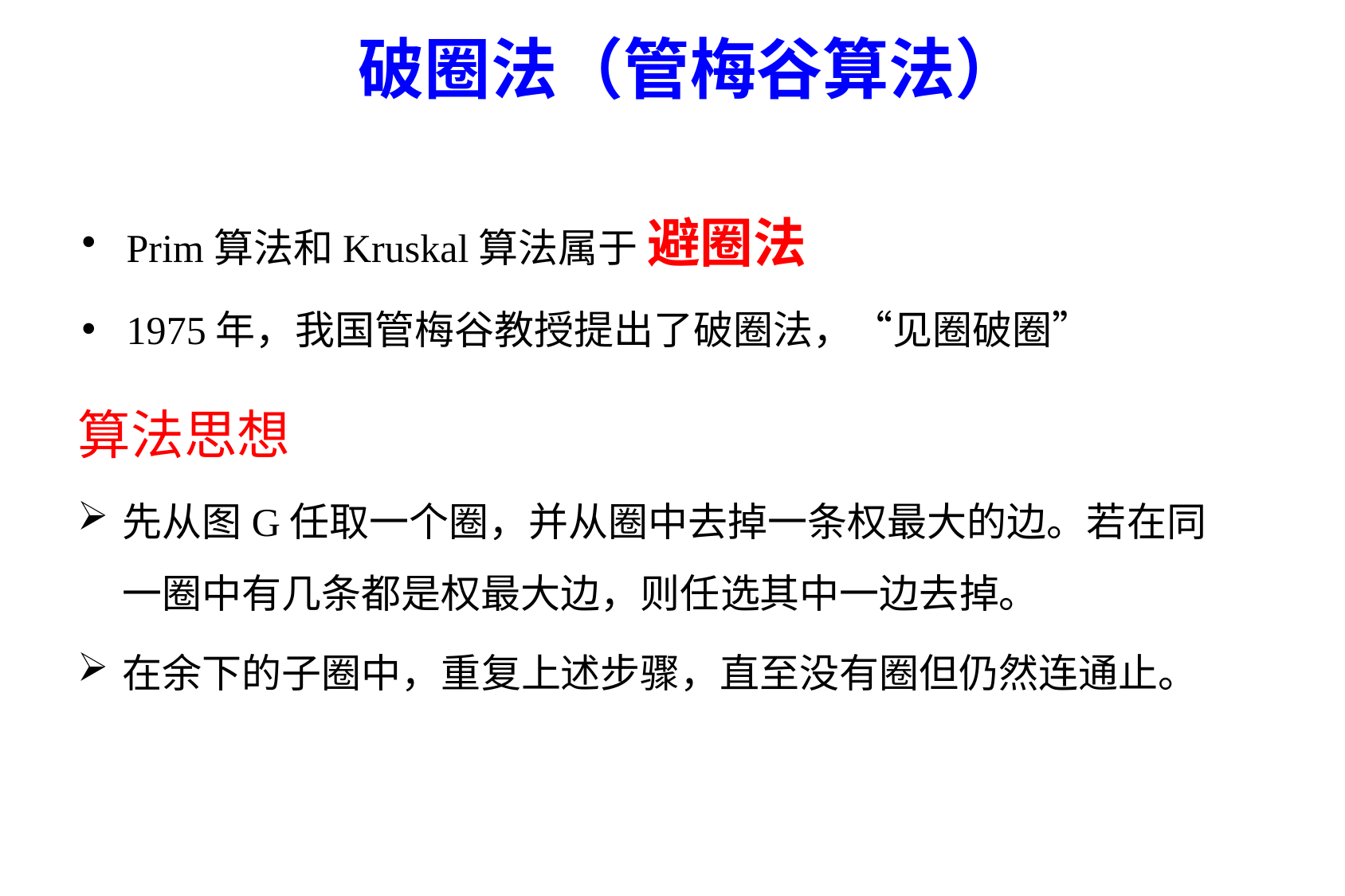

# 破圈法（管梅谷算法）
Prim算法和Kruskal算法属于 避圈法
1975年，我国管梅谷教授提出了破圈法，“见圈破圈”

算法思想
先从图G任取一个圈，并从圈中去掉一条权最大的边。若在同一圈中有几条都是权最大边，则任选其中一边去掉。
在余下的子圈中，重复上述步骤，直至没有圈但仍然连通止。